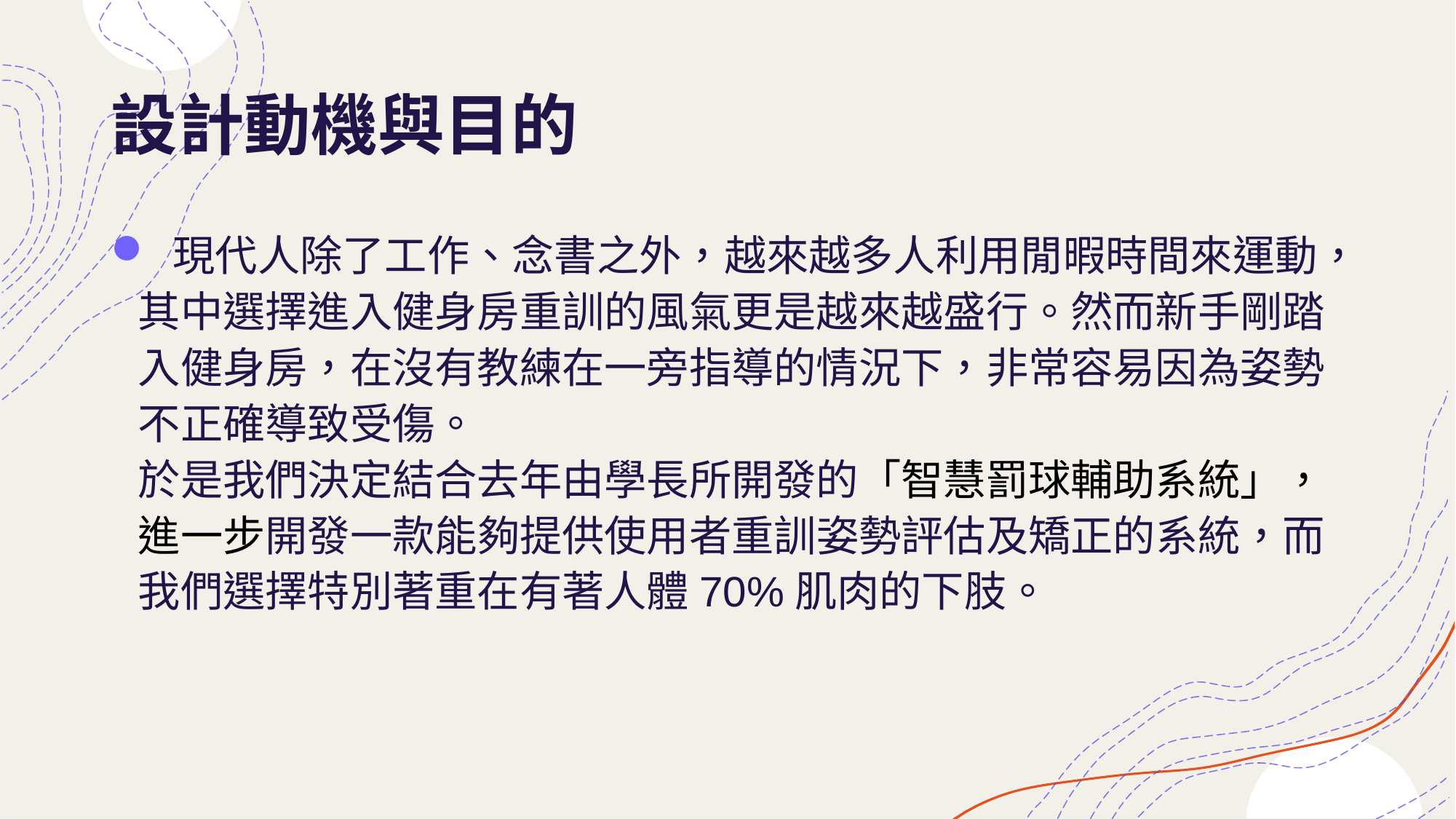

# 設計動機與目的
 現代人除了工作、念書之外，越來越多人利用閒暇時間來運動，其中選擇進入健身房重訓的風氣更是越來越盛行。然而新手剛踏入健身房，在沒有教練在一旁指導的情況下，非常容易因為姿勢不正確導致受傷。
於是我們決定結合去年由學長所開發的「智慧罰球輔助系統」，進一步開發一款能夠提供使用者重訓姿勢評估及矯正的系統，而我們選擇特別著重在有著人體70%肌肉的下肢。